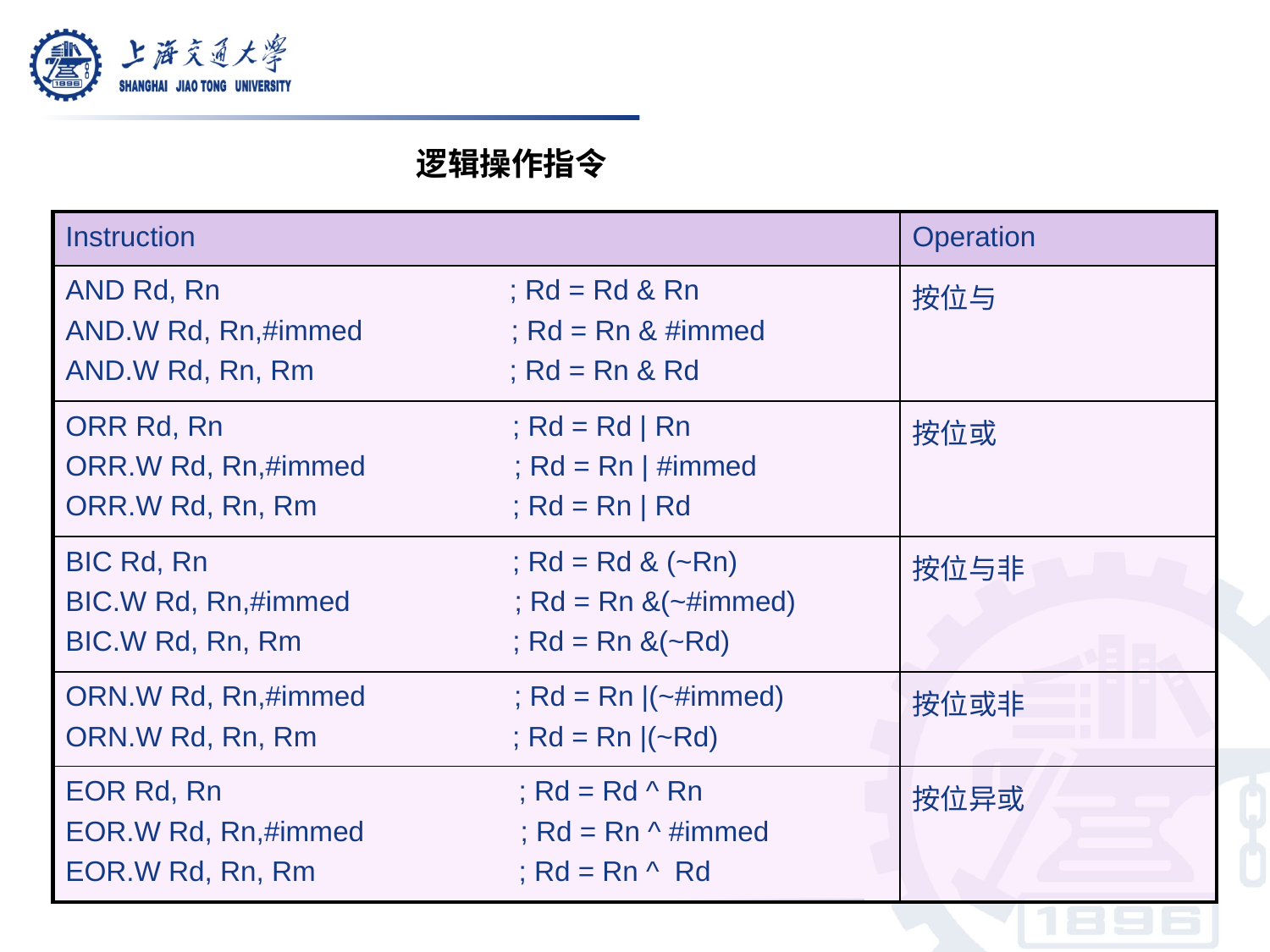

逻辑操作指令
| Instruction | Operation |
| --- | --- |
| AND Rd, Rn ; Rd = Rd & Rn AND.W Rd, Rn,#immed ; Rd = Rn & #immed AND.W Rd, Rn, Rm ; Rd = Rn & Rd | 按位与 |
| ORR Rd, Rn ; Rd = Rd | Rn ORR.W Rd, Rn,#immed ; Rd = Rn | #immed ORR.W Rd, Rn, Rm ; Rd = Rn | Rd | 按位或 |
| BIC Rd, Rn ; Rd = Rd & (~Rn) BIC.W Rd, Rn,#immed ; Rd = Rn &(~#immed) BIC.W Rd, Rn, Rm ; Rd = Rn &(~Rd) | 按位与非 |
| ORN.W Rd, Rn,#immed ; Rd = Rn |(~#immed) ORN.W Rd, Rn, Rm ; Rd = Rn |(~Rd) | 按位或非 |
| EOR Rd, Rn ; Rd = Rd ^ Rn EOR.W Rd, Rn,#immed ; Rd = Rn ^ #immed EOR.W Rd, Rn, Rm ; Rd = Rn ^ Rd | 按位异或 |